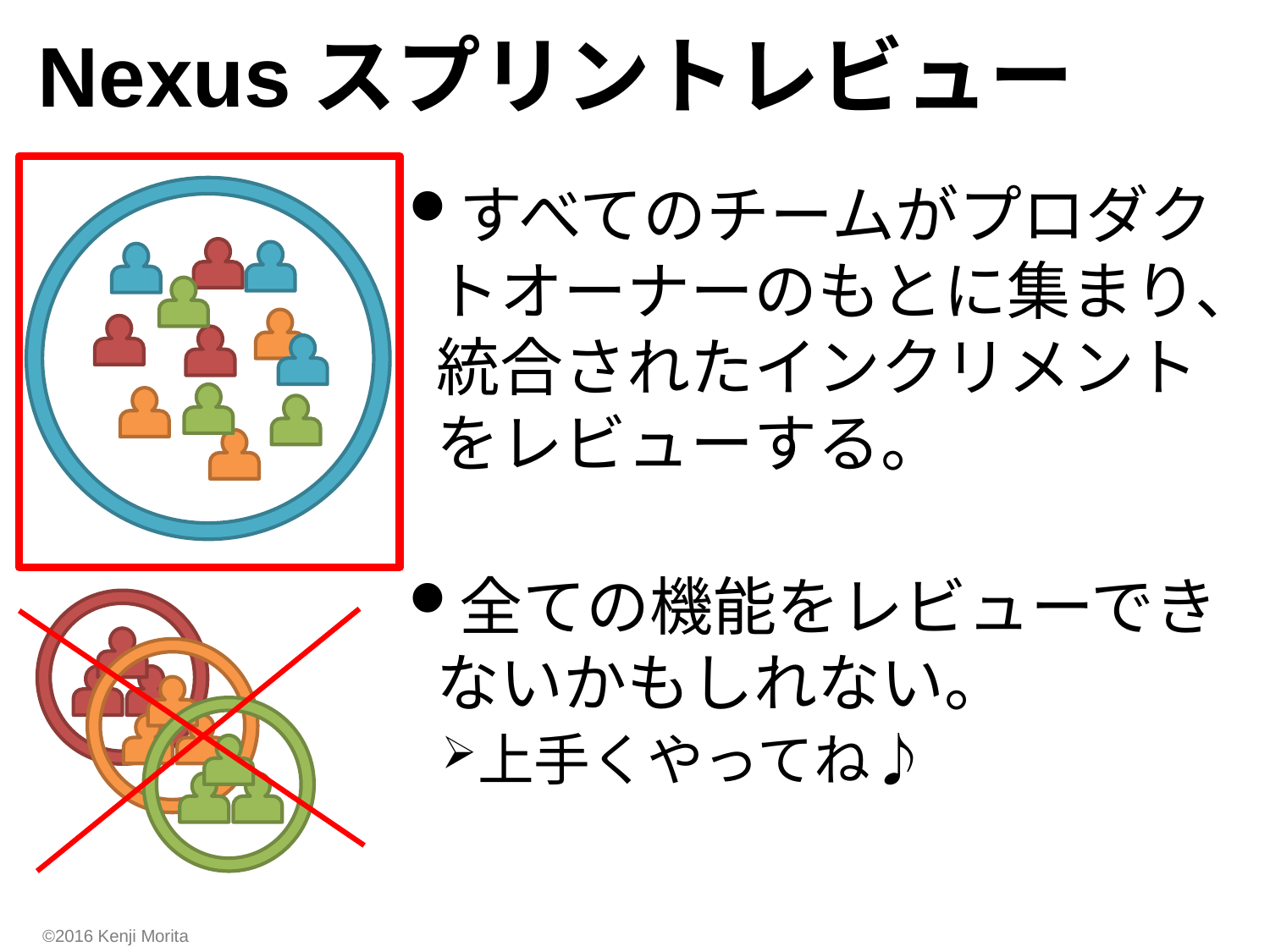

# Nexusスプリントレビュー

すべてのチームがプロダクトオーナーのもとに集まり、統合されたインクリメントをレビューする。

全ての機能をレビューできないかもしれない。
上手くやってね♪